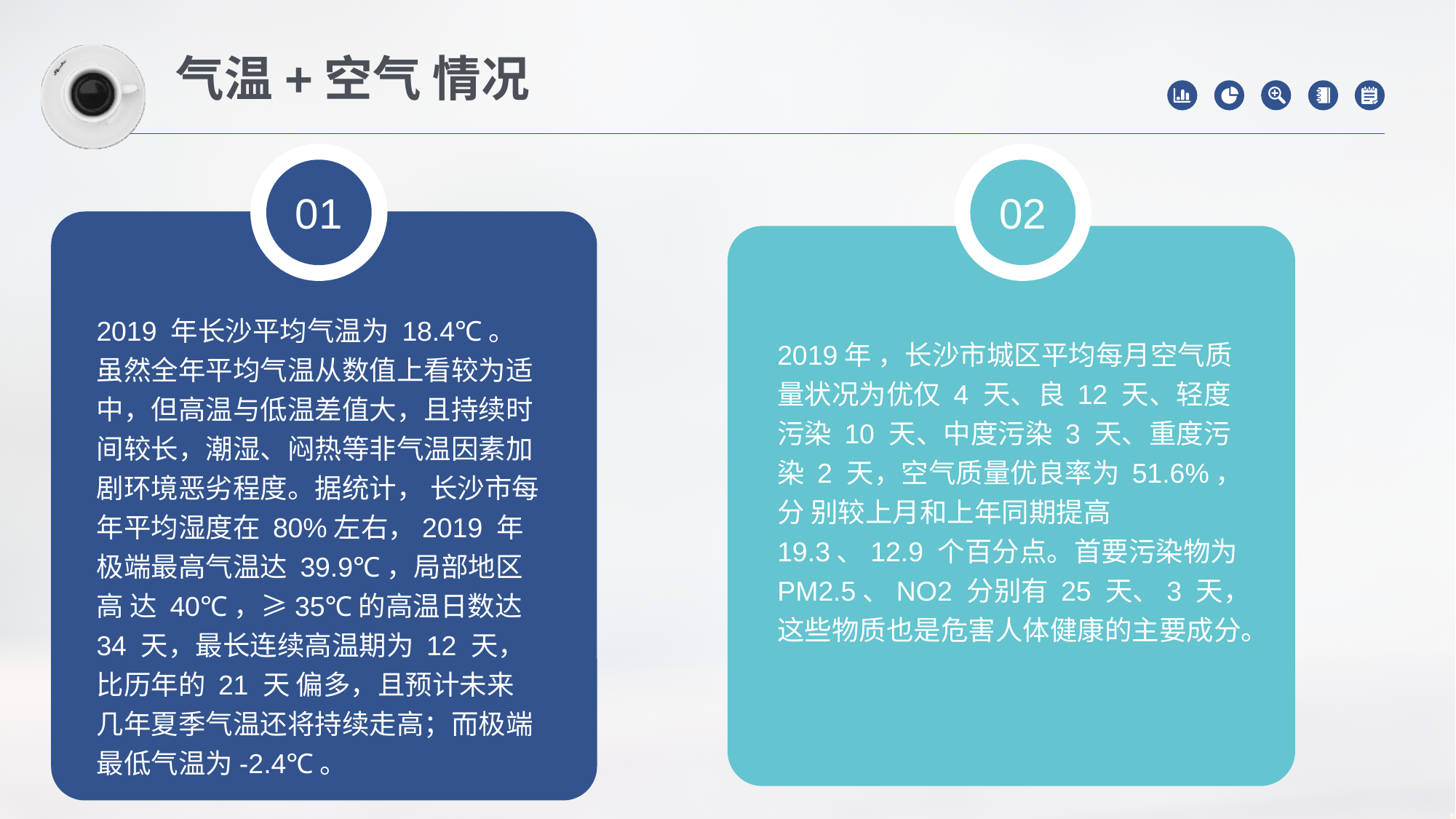

气温+空气 情况

02

01

2019 年长沙平均气温为 18.4℃。虽然全年平均气温从数值上看较为适中，但高温与低温差值大，且持续时间较长，潮湿、闷热等非气温因素加剧环境恶劣程度。据统计， 长沙市每年平均湿度在 80%左右，2019 年极端最高气温达 39.9℃，局部地区高 达 40℃，≥35℃的高温日数达 34 天，最长连续高温期为 12 天，比历年的 21 天 偏多，且预计未来几年夏季气温还将持续走高；而极端最低气温为-2.4℃。
2019年 ，长沙市城区平均每月空气质量状况为优仅 4 天、良 12 天、轻度污染 10 天、中度污染 3 天、重度污染 2 天，空气质量优良率为 51.6%，分 别较上月和上年同期提高 19.3、12.9 个百分点。首要污染物为 PM2.5、NO2 分别有 25 天、3 天，这些物质也是危害人体健康的主要成分。